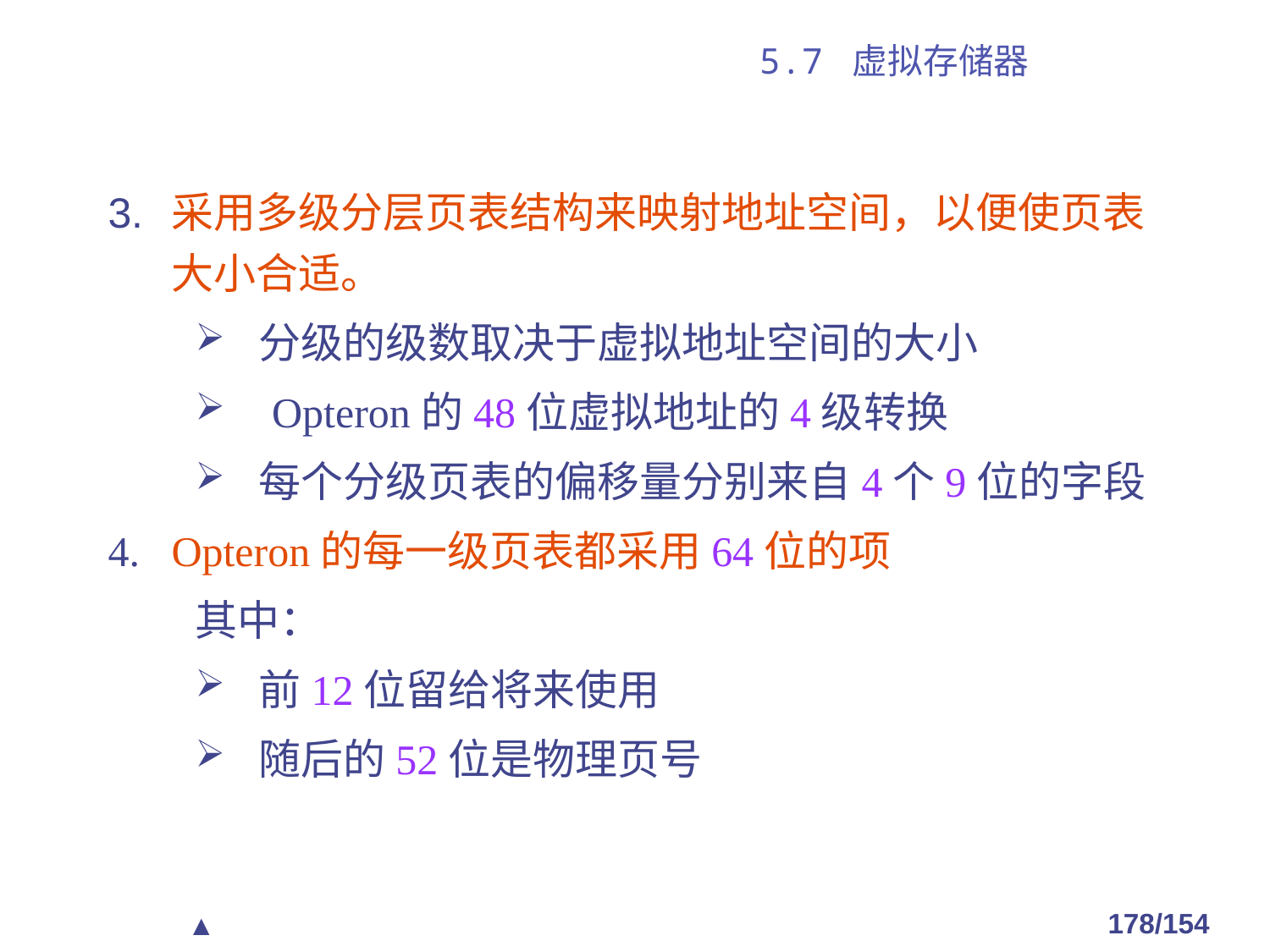

# 5.7 虚拟存储器
采用多级分层页表结构来映射地址空间，以便使页表大小合适。
分级的级数取决于虚拟地址空间的大小
 Opteron的48位虚拟地址的4级转换
每个分级页表的偏移量分别来自4个9位的字段
Opteron的每一级页表都采用64位的项
其中：
前12位留给将来使用
随后的52位是物理页号